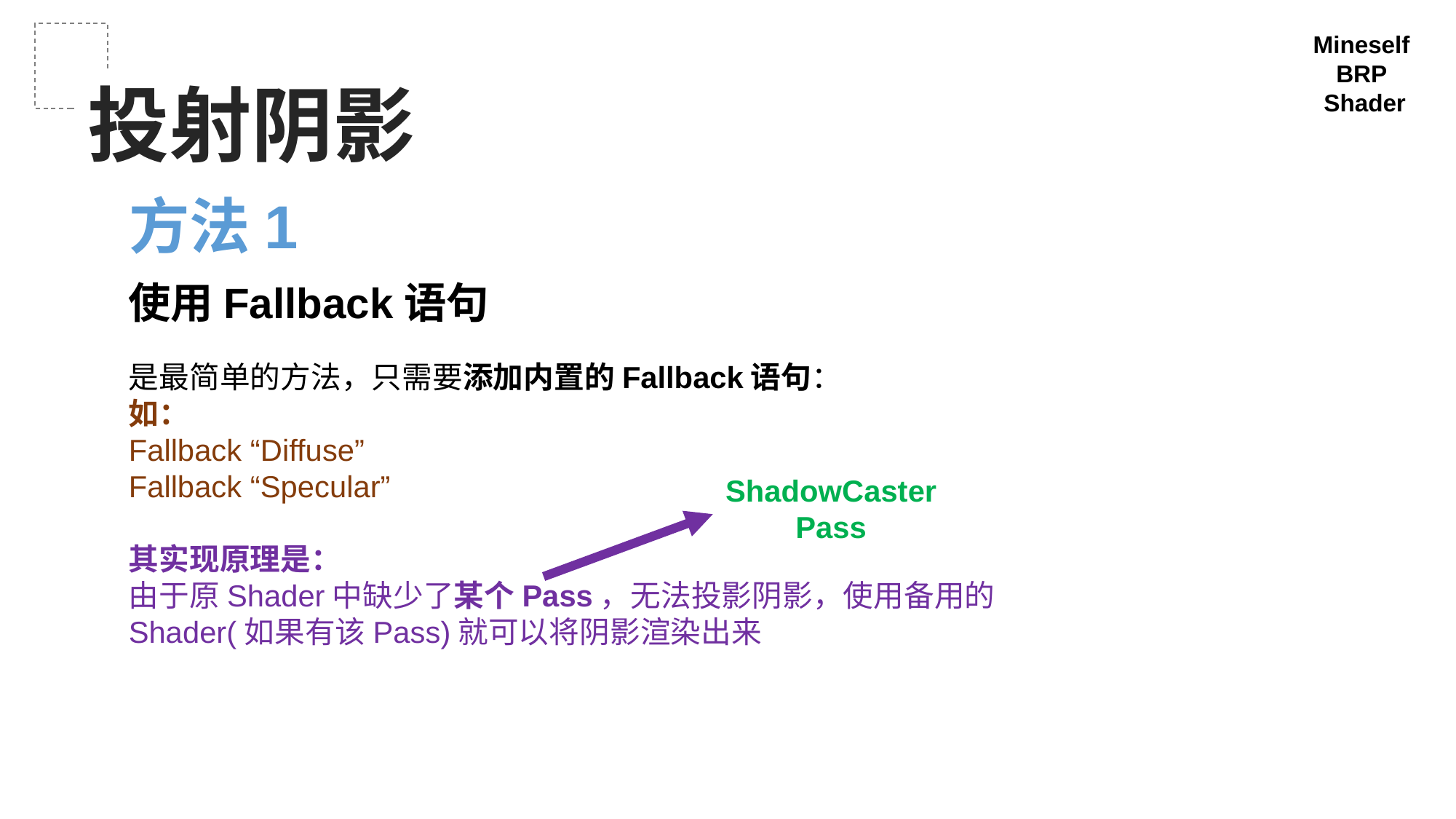

Mineself
BRP
Shader

投射阴影
方法1
使用Fallback语句
是最简单的方法，只需要添加内置的Fallback语句：
如：
Fallback “Diffuse”
Fallback “Specular”

其实现原理是：
由于原Shader中缺少了某个Pass，无法投影阴影，使用备用的Shader(如果有该Pass)就可以将阴影渲染出来
ShadowCaster Pass